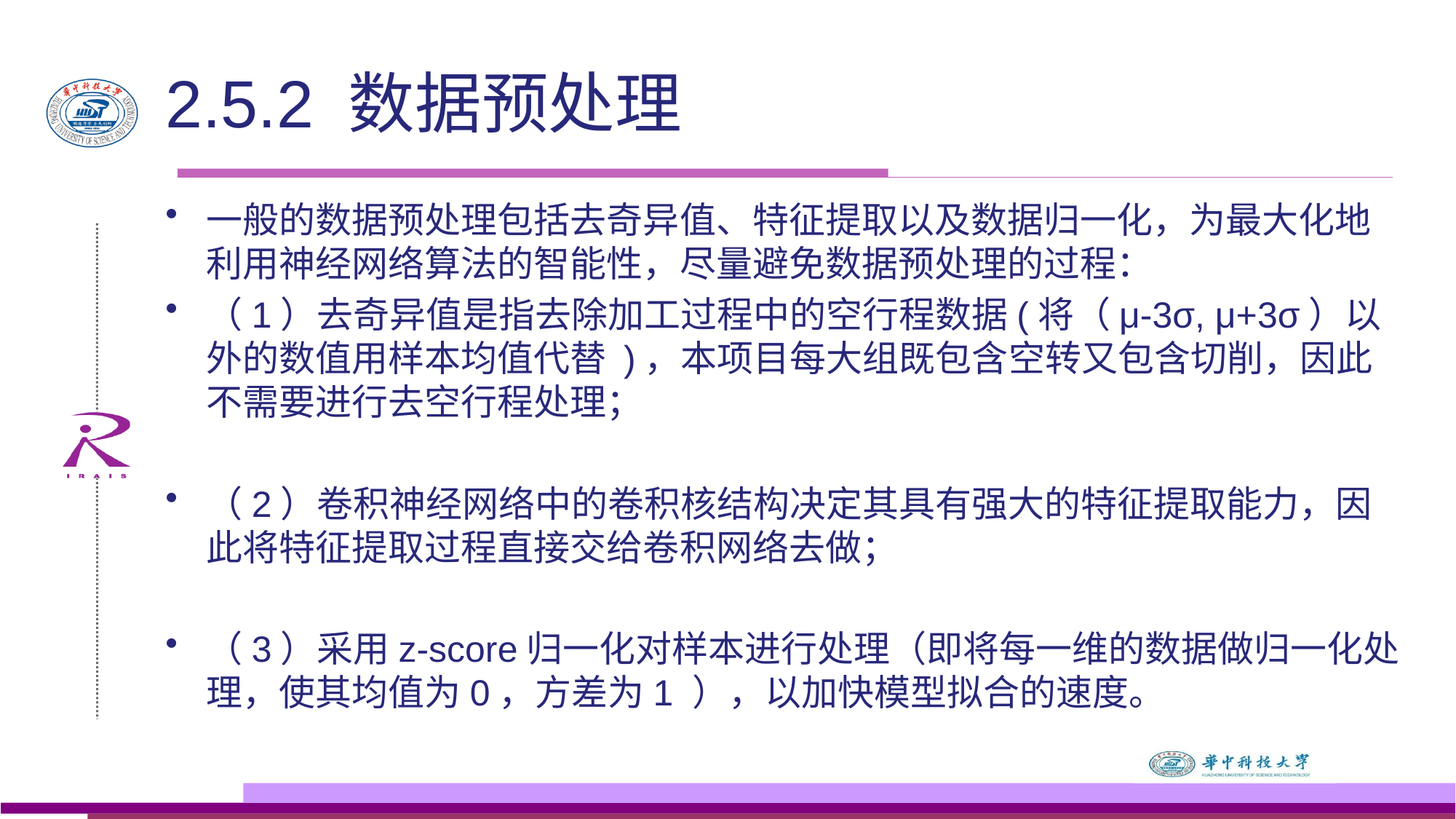

# 2.5.2 数据预处理
一般的数据预处理包括去奇异值、特征提取以及数据归一化，为最大化地利用神经网络算法的智能性，尽量避免数据预处理的过程：
（1）去奇异值是指去除加工过程中的空行程数据(将（μ-3σ, μ+3σ）以外的数值用样本均值代替 )，本项目每大组既包含空转又包含切削，因此不需要进行去空行程处理；

（2）卷积神经网络中的卷积核结构决定其具有强大的特征提取能力，因此将特征提取过程直接交给卷积网络去做；

（3）采用z-score归一化对样本进行处理（即将每一维的数据做归一化处理，使其均值为0，方差为1 ），以加快模型拟合的速度。